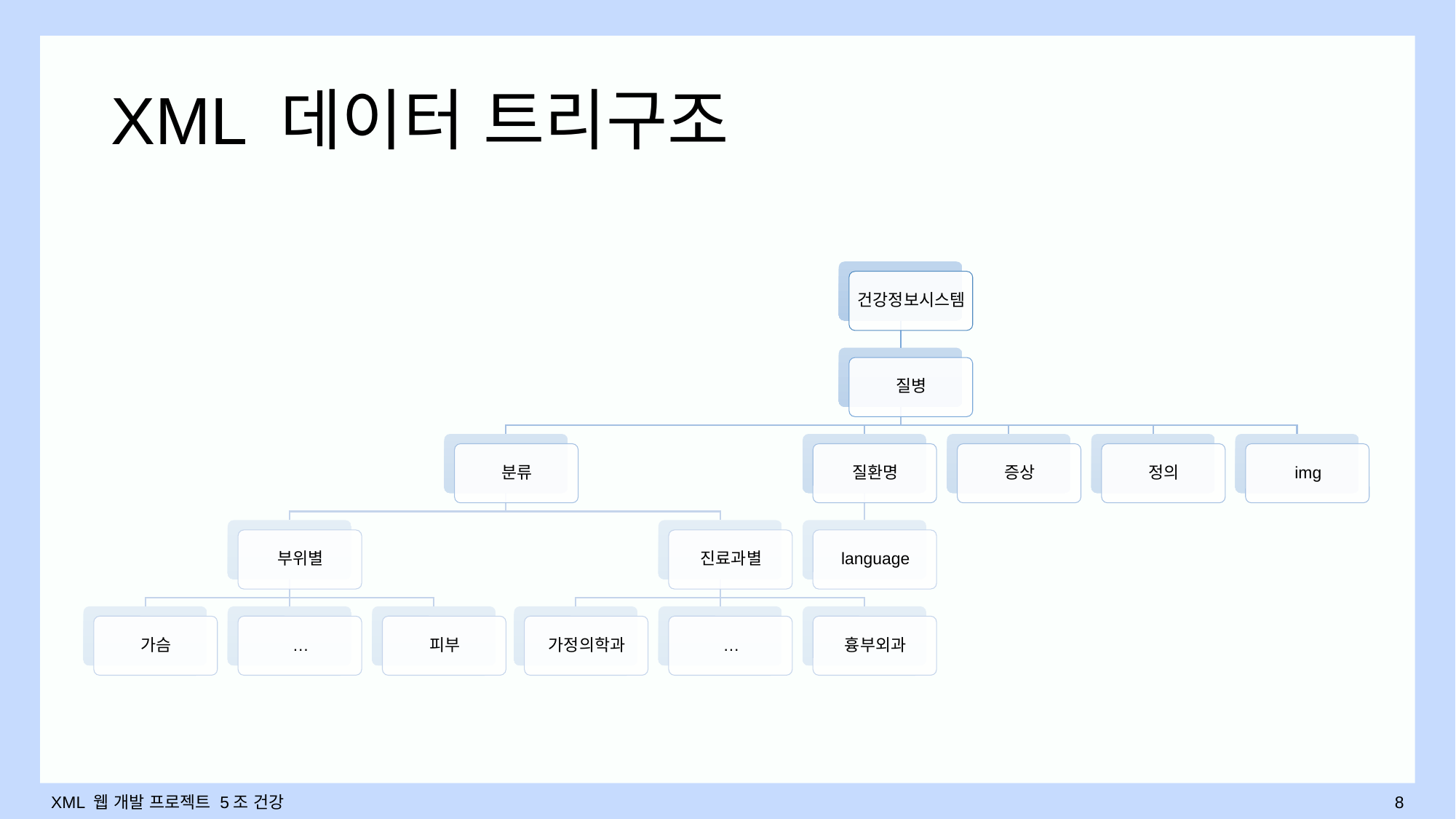

# XML 데이터 트리구조
건강정보시스템
질병
분류
부위별
가슴
…
피부
진료과별
가정의학과
…
흉부외과
질환명
language
증상
정의
img
XML 웹 개발 프로젝트 5조 건강
8